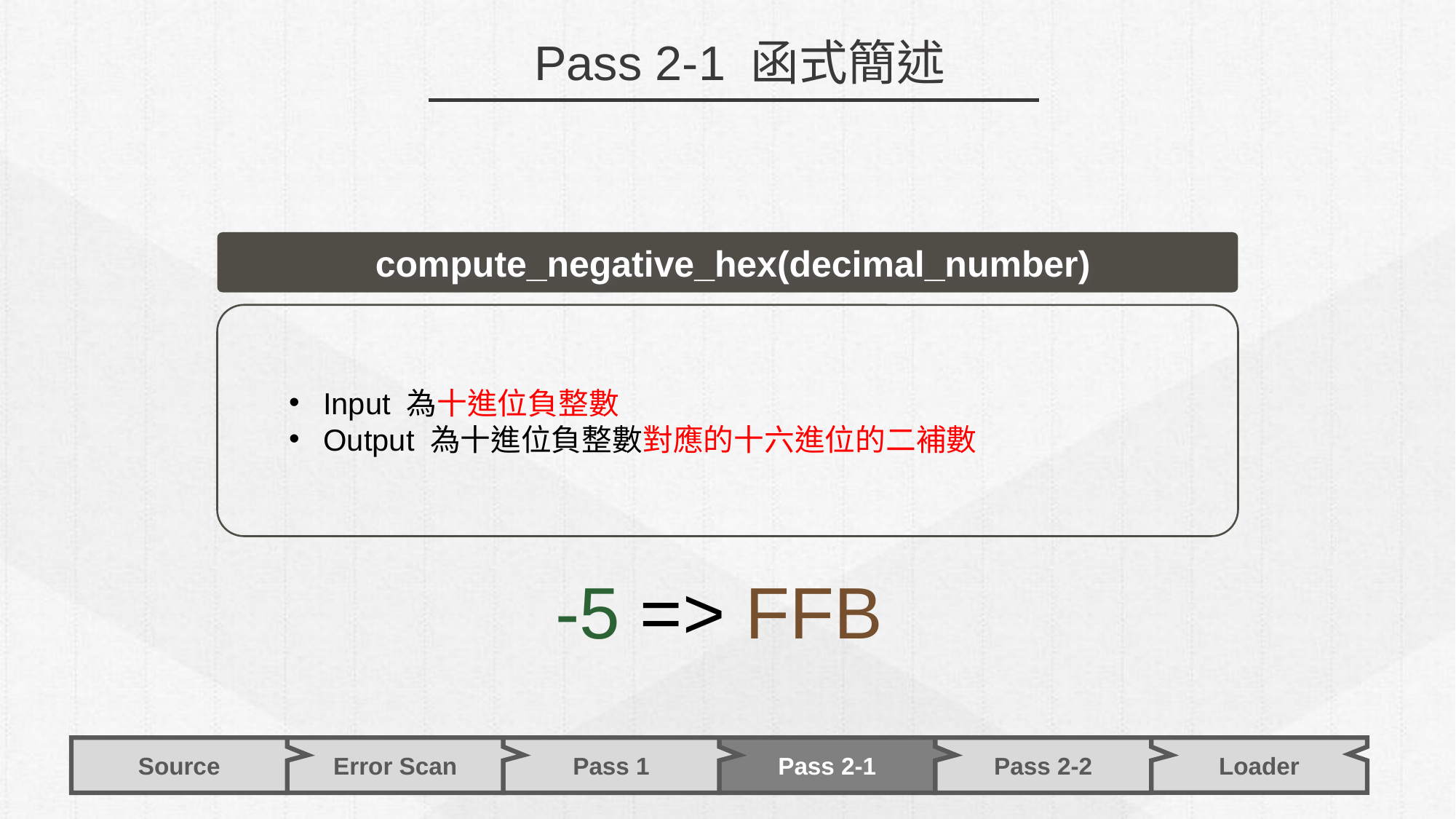

Pass 2-1 函式簡述

compute_negative_hex(decimal_number)
Input 為十進位負整數
Output 為十進位負整數對應的十六進位的二補數
-5 => FFB
Pass 2-1
Error Scan
Pass 1
Pass 2-2
Source
Loader
36